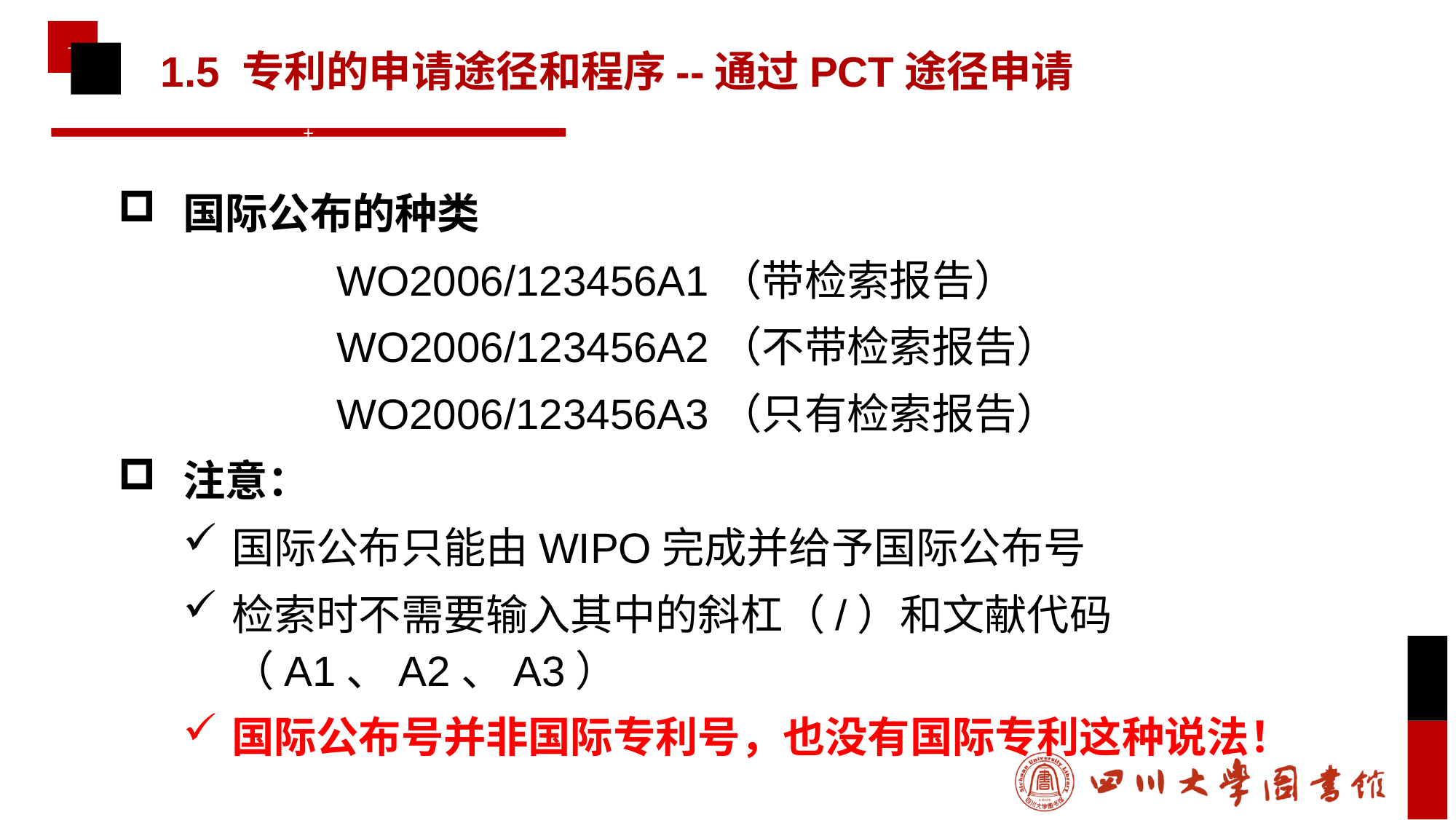

# 1.5 专利的申请途径和程序--通过PCT途径申请

国际公布的种类
		WO2006/123456A1（带检索报告）
		WO2006/123456A2（不带检索报告）
		WO2006/123456A3（只有检索报告）
注意：
国际公布只能由WIPO完成并给予国际公布号
检索时不需要输入其中的斜杠（/）和文献代码（A1、A2、A3）
国际公布号并非国际专利号，也没有国际专利这种说法！